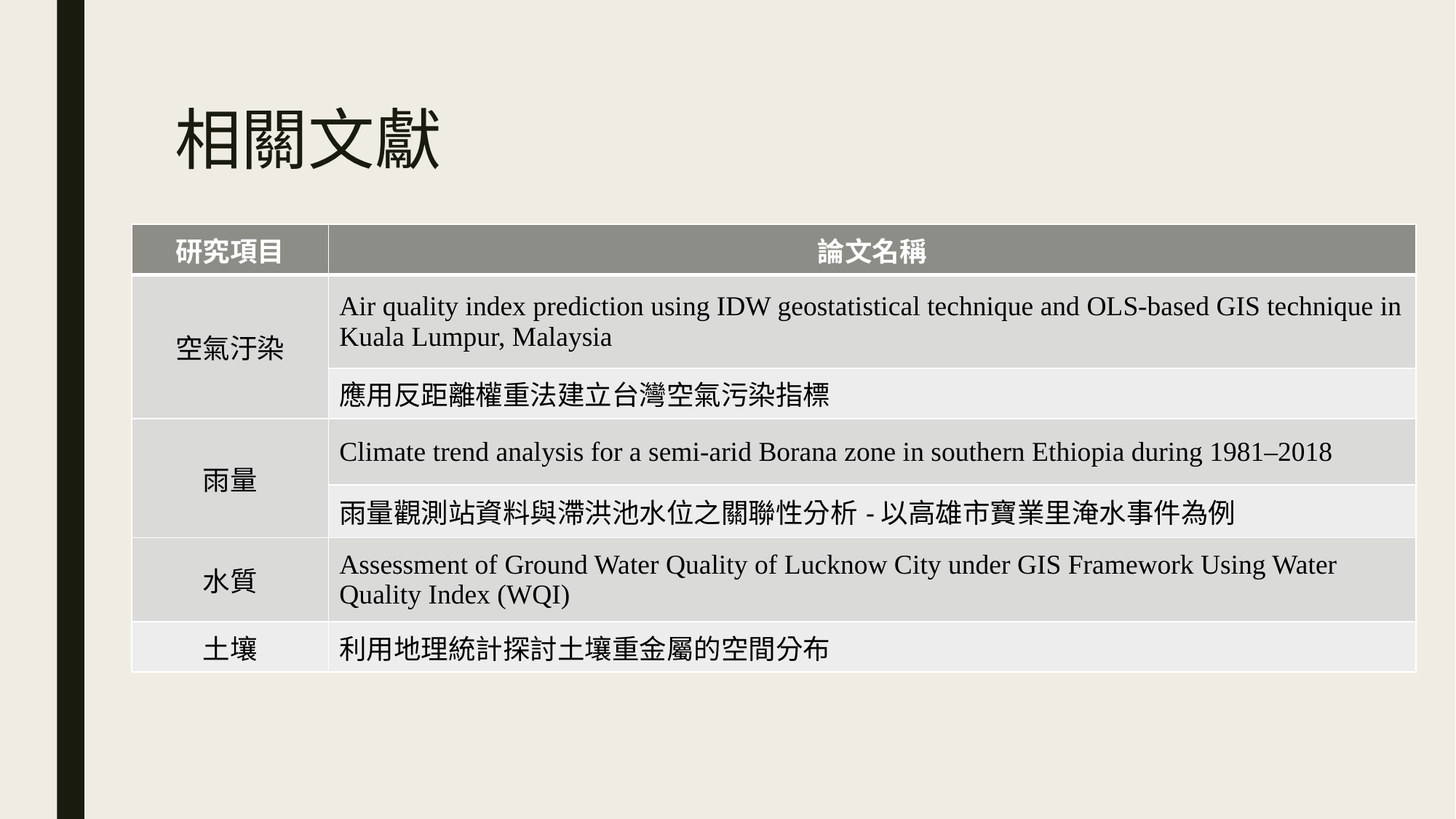

# 相關文獻
| 研究項目 | 論文名稱 |
| --- | --- |
| 空氣汙染 | Air quality index prediction using IDW geostatistical technique and OLS-based GIS technique in Kuala Lumpur, Malaysia |
|  | 應用反距離權重法建立台灣空氣污染指標 |
| 雨量 | Climate trend analysis for a semi-arid Borana zone in southern Ethiopia during 1981–2018 |
|  | 雨量觀測站資料與滯洪池水位之關聯性分析-以高雄市寶業里淹水事件為例 |
| 水質 | Assessment of Ground Water Quality of Lucknow City under GIS Framework Using Water Quality Index (WQI) |
| 土壤 | 利用地理統計探討土壤重金屬的空間分布 |